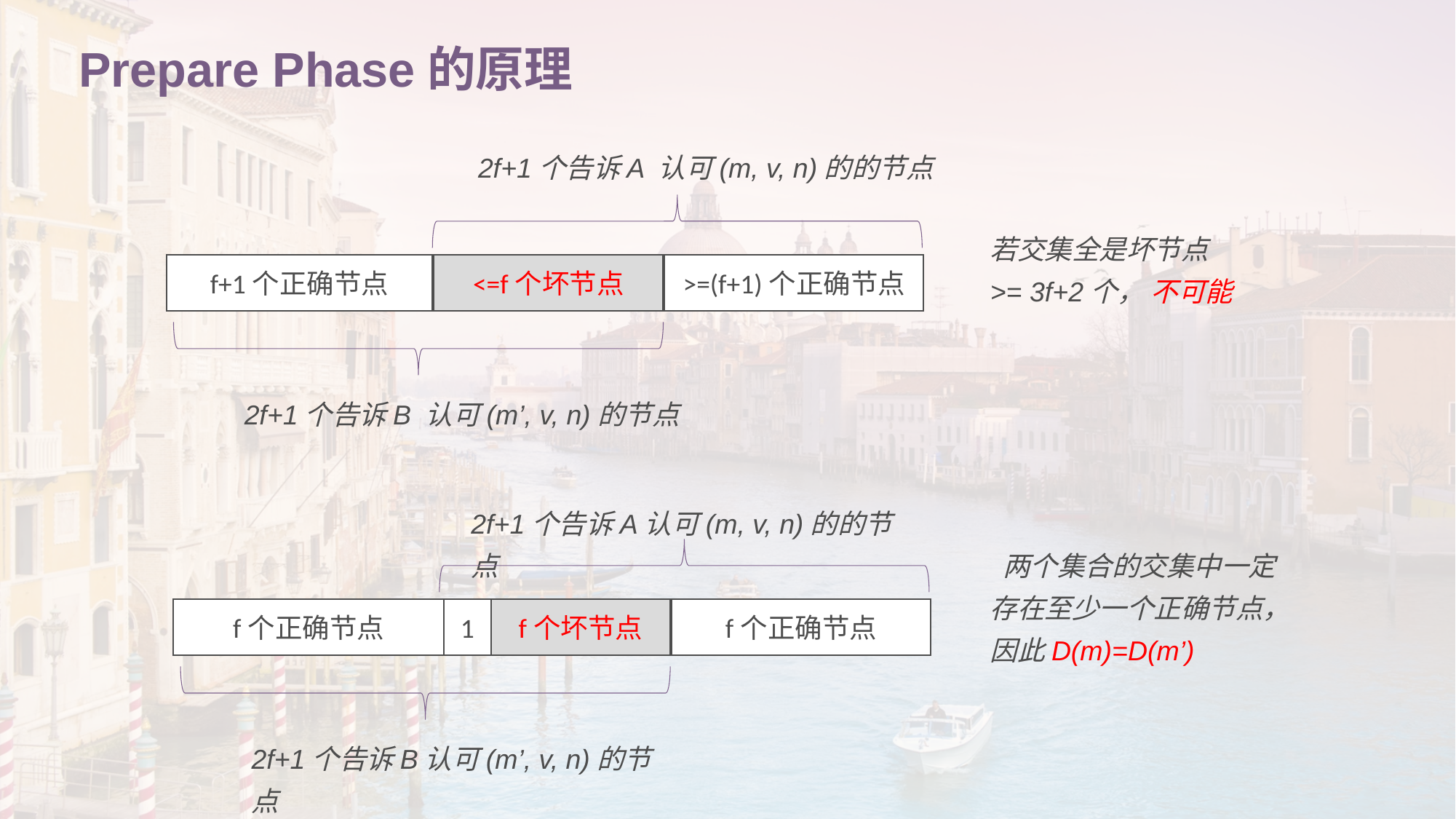

# Prepare Phase的原理

2f+1个告诉A 认可(m, v, n)的的节点
若交集全是坏节点
>= 3f+2个， 不可能
f+1个正确节点
<=f个坏节点
>=(f+1)个正确节点

2f+1个告诉B 认可(m’, v, n)的节点

2f+1个告诉A认可(m, v, n)的的节点
 两个集合的交集中一定存在至少一个正确节点，因此D(m)=D(m’)
f个正确节点
f个坏节点
f个正确节点
1
2f+1个告诉B认可(m’, v, n)的节点